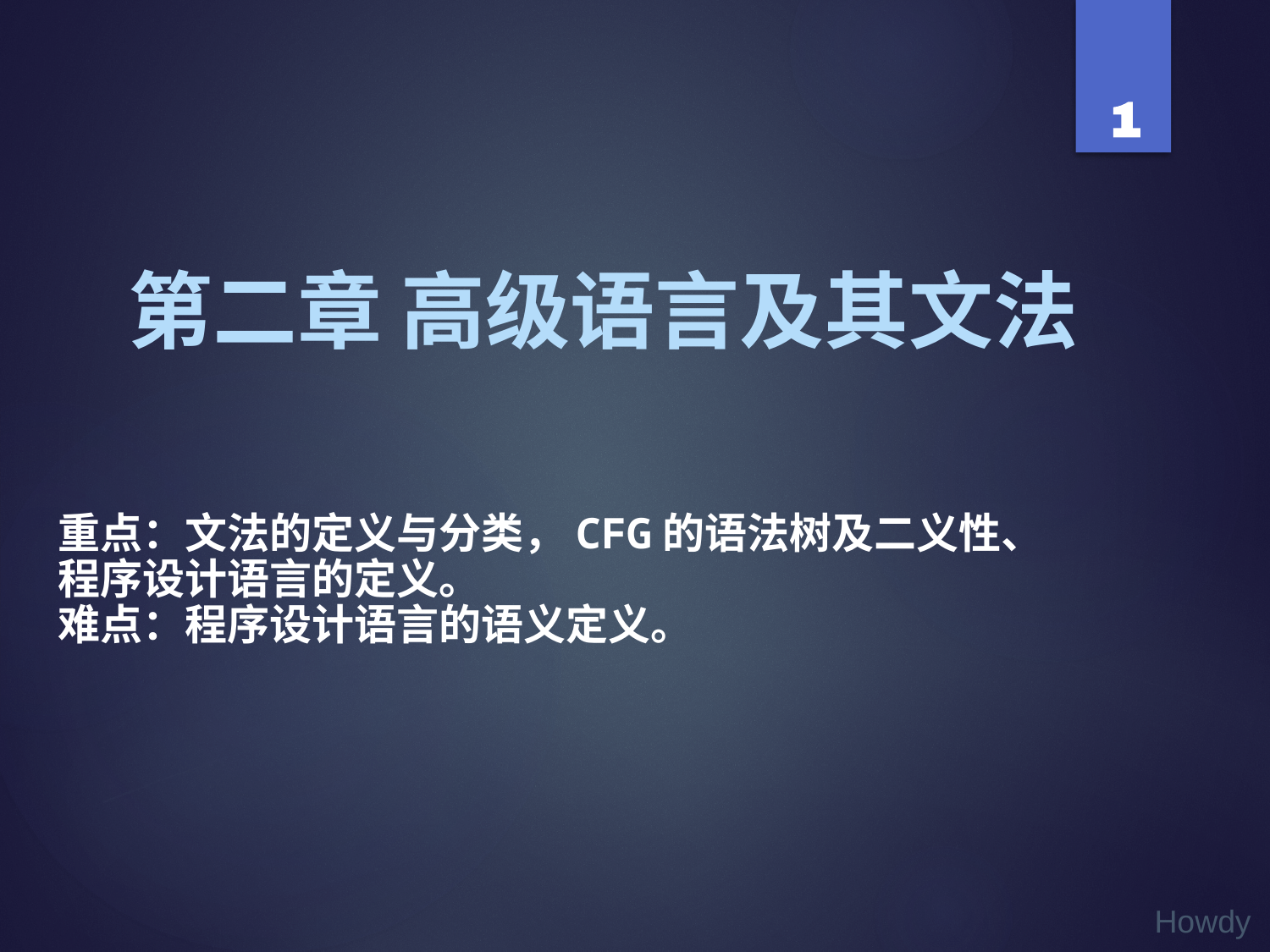

# 第二章 高级语言及其文法
重点：文法的定义与分类，CFG的语法树及二义性、程序设计语言的定义。
难点：程序设计语言的语义定义。